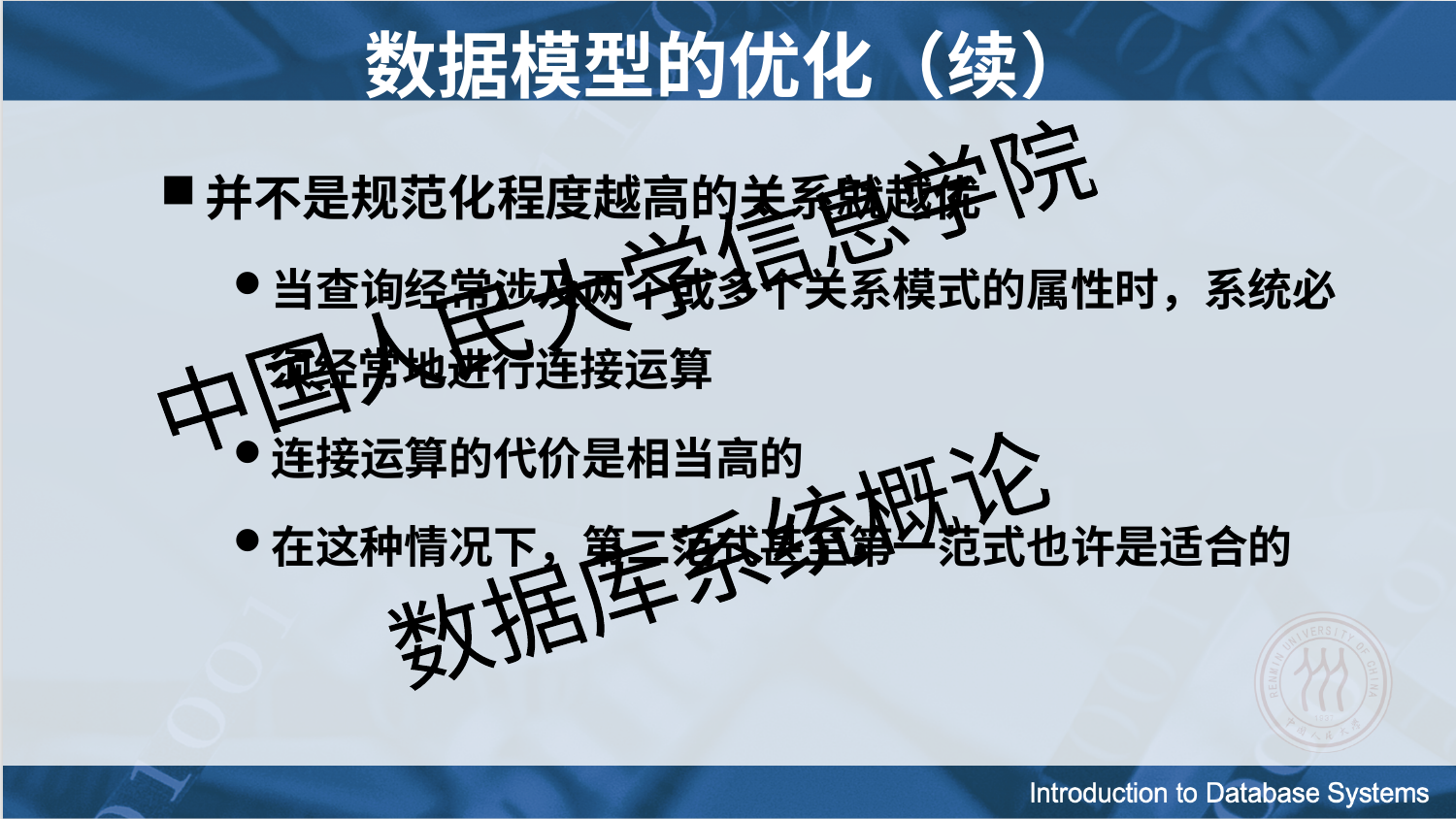

数据模型的优化（续）
并不是规范化程度越高的关系就越优
当查询经常涉及两个或多个关系模式的属性时，系统必须经常地进行连接运算
连接运算的代价是相当高的
在这种情况下，第二范式甚至第一范式也许是适合的